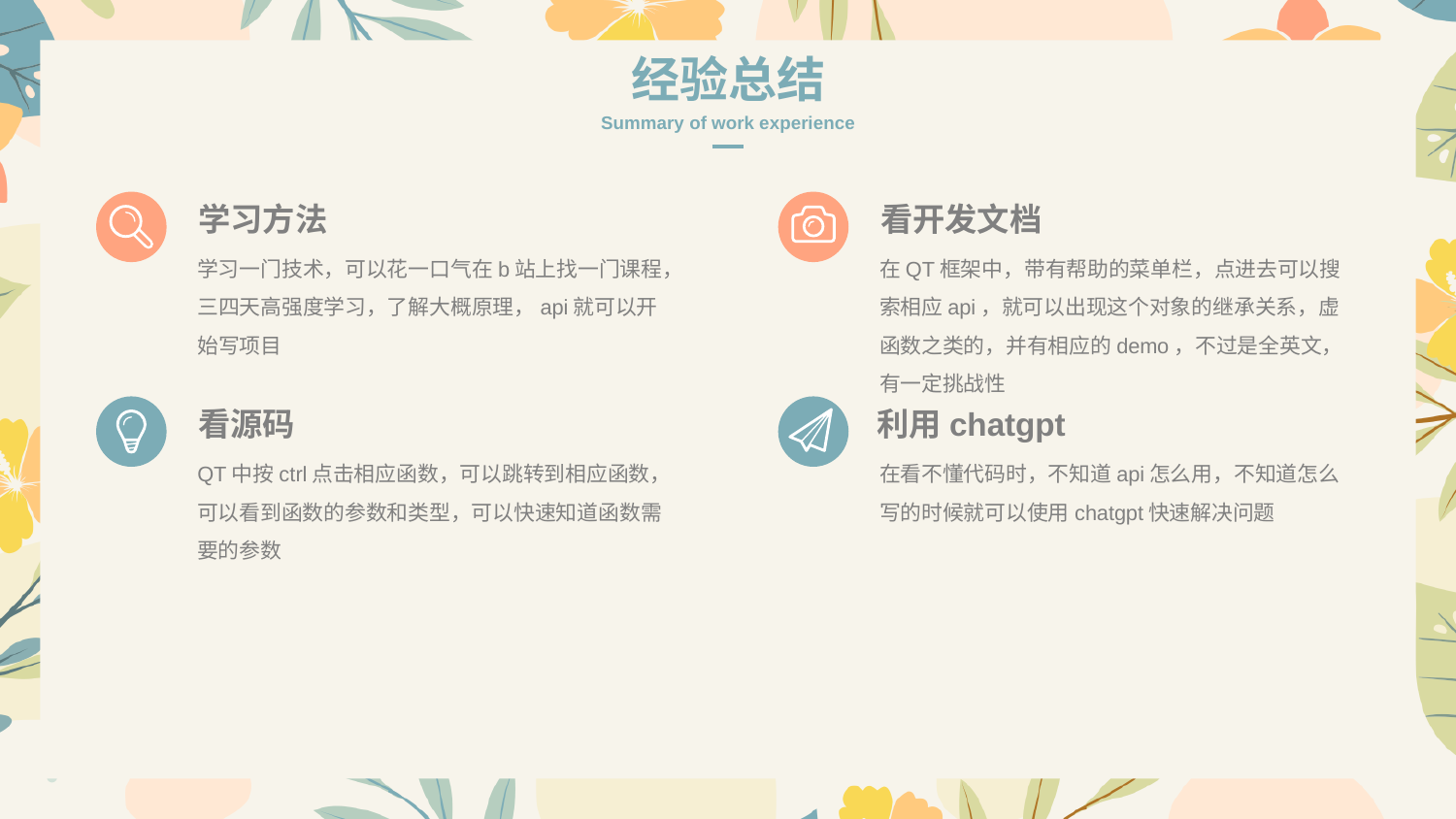

经验总结
Summary of work experience

学习方法
看开发文档

学习一门技术，可以花一口气在b站上找一门课程，三四天高强度学习，了解大概原理，api就可以开始写项目
在QT框架中，带有帮助的菜单栏，点进去可以搜索相应api，就可以出现这个对象的继承关系，虚函数之类的，并有相应的demo，不过是全英文，有一定挑战性

看源码
利用chatgpt

QT中按ctrl点击相应函数，可以跳转到相应函数，可以看到函数的参数和类型，可以快速知道函数需要的参数
在看不懂代码时，不知道api怎么用，不知道怎么写的时候就可以使用chatgpt快速解决问题